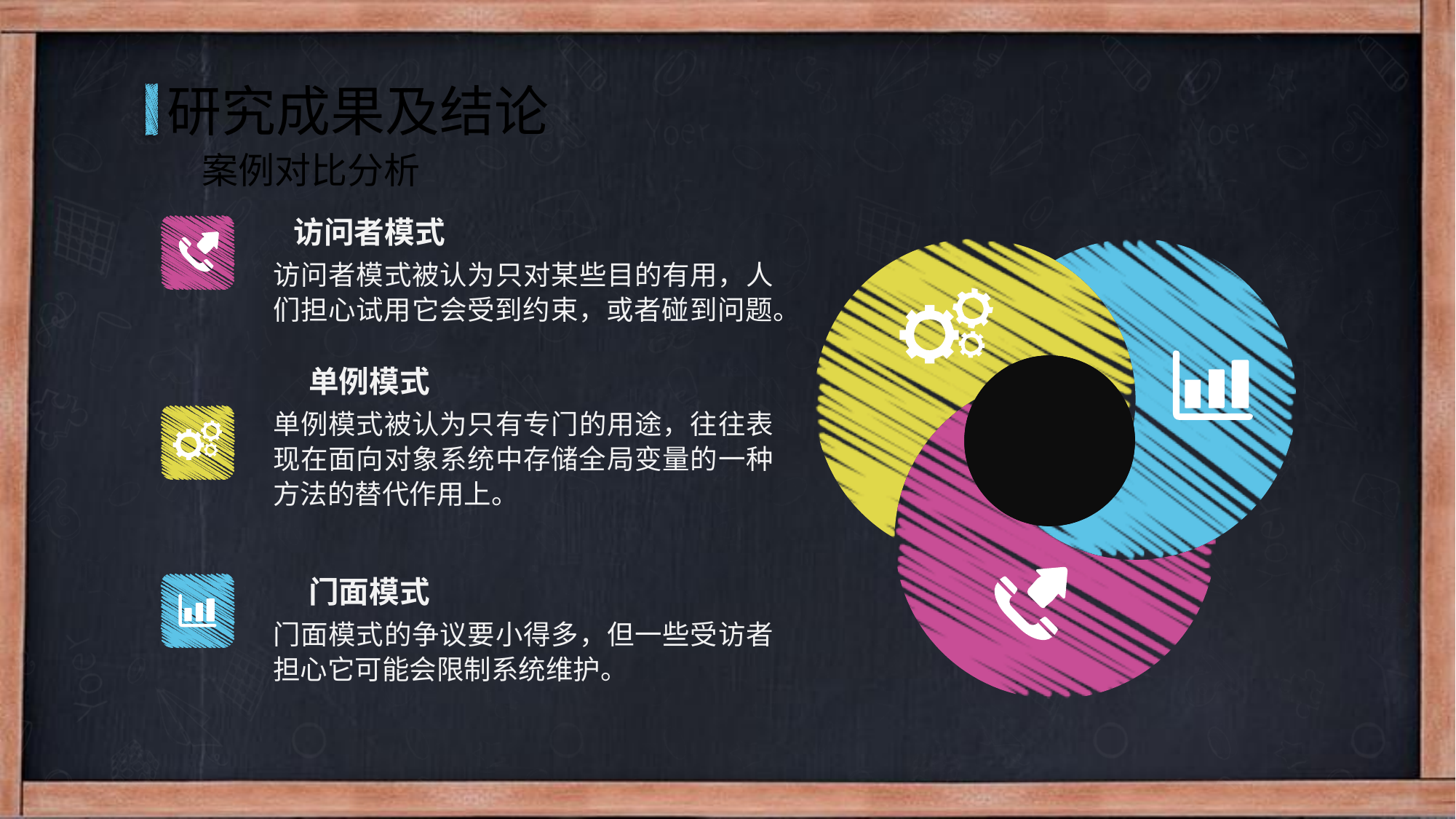

研究成果及结论

案例对比分析
访问者模式

访问者模式被认为只对某些目的有用，人们担心试用它会受到约束，或者碰到问题。

单例模式
单例模式被认为只有专门的用途，往往表现在面向对象系统中存储全局变量的一种方法的替代作用上。

门面模式

门面模式的争议要小得多，但一些受访者担心它可能会限制系统维护。